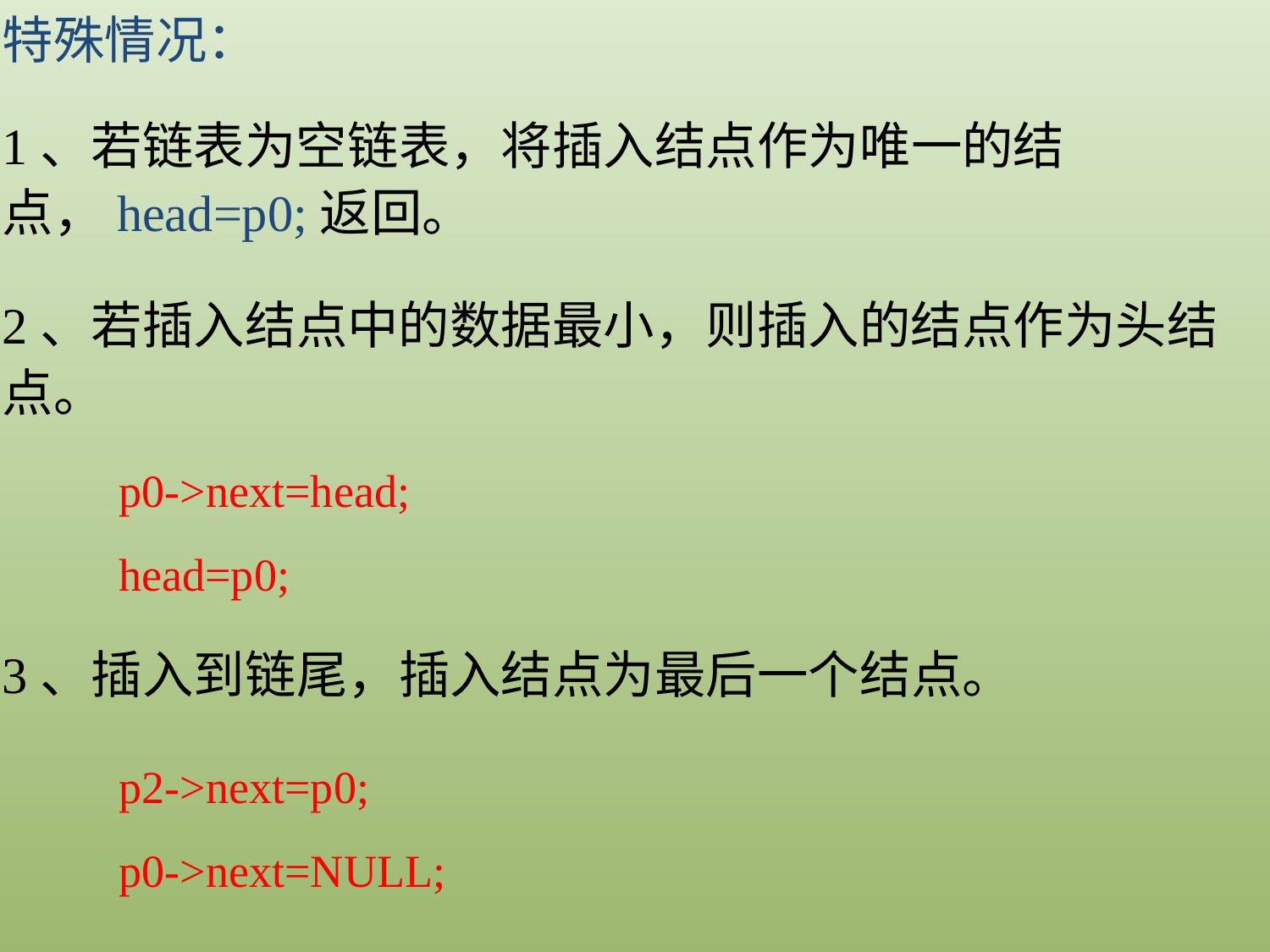

特殊情况：
1、若链表为空链表，将插入结点作为唯一的结点，head=p0;返回。
2、若插入结点中的数据最小，则插入的结点作为头结点。
p0->next=head;
head=p0;
3、插入到链尾，插入结点为最后一个结点。
p2->next=p0;
p0->next=NULL;
579